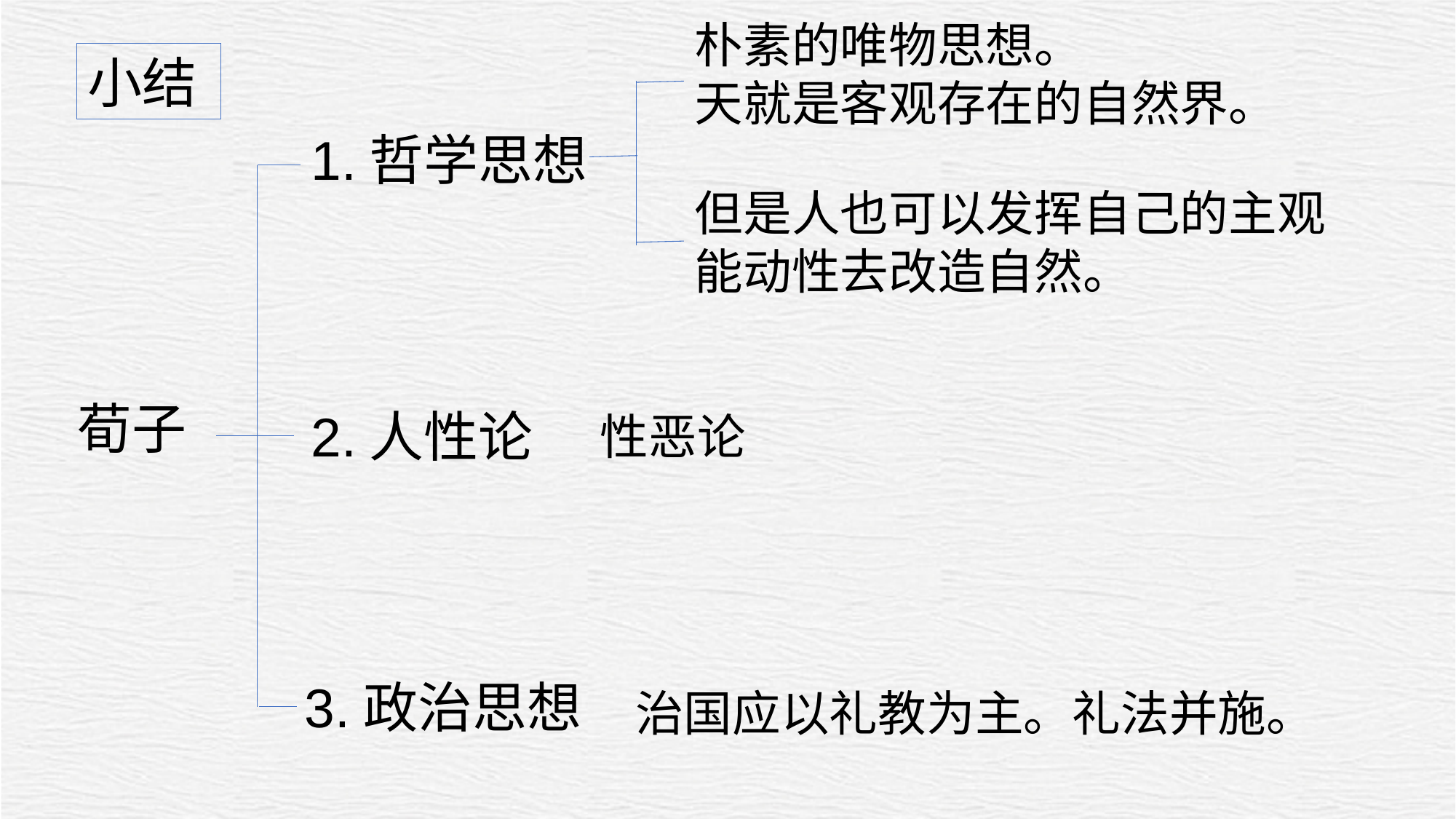

朴素的唯物思想。
天就是客观存在的自然界。
小结
1.哲学思想
但是人也可以发挥自己的主观能动性去改造自然。
荀子
2.人性论
性恶论
治国应以礼教为主。礼法并施。
3.政治思想